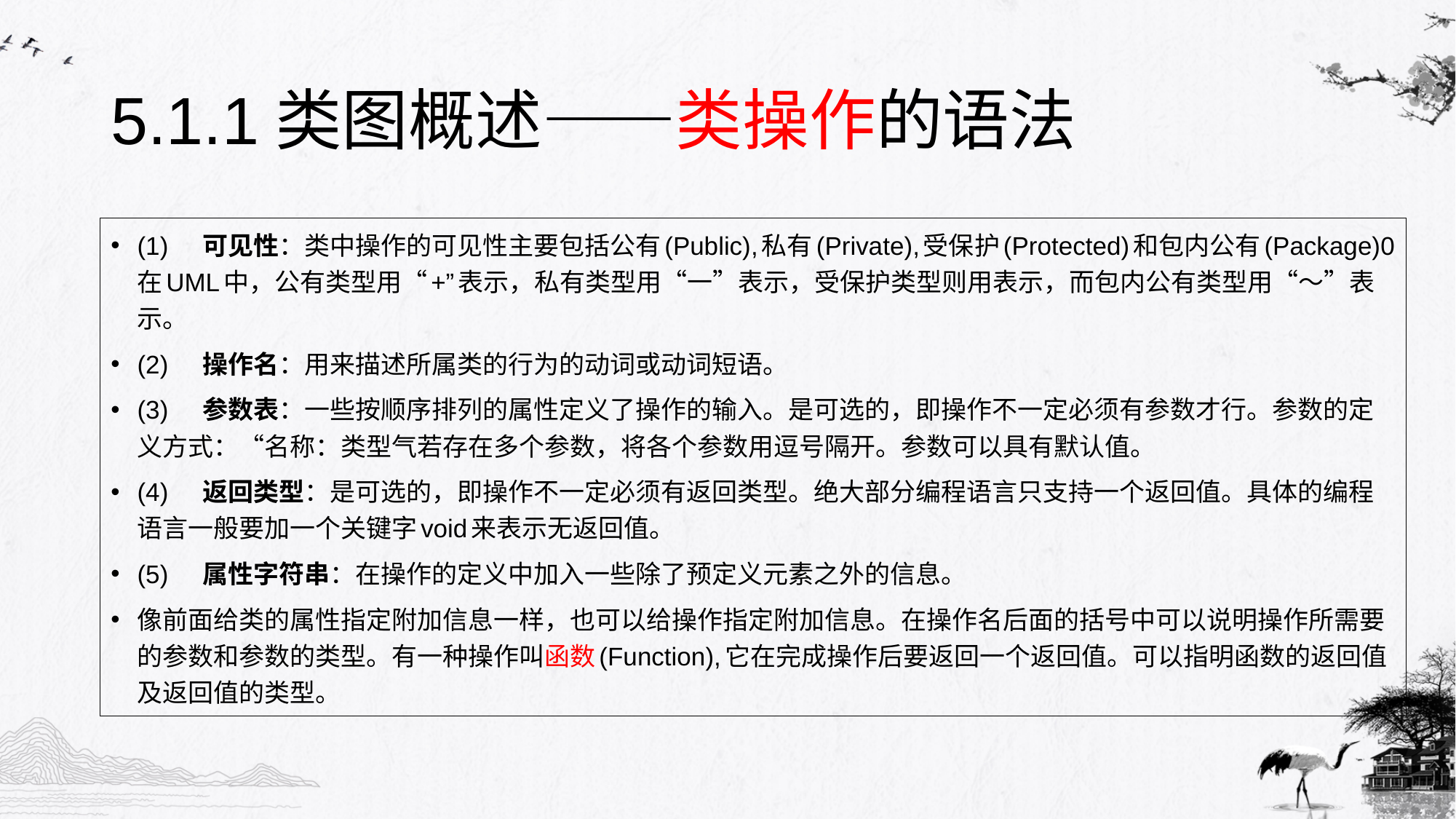

# 5.1.1类图概述——类操作的语法
(1)	可见性：类中操作的可见性主要包括公有(Public),私有(Private),受保护(Protected)和包内公有(Package)0在UML中，公有类型用“+”表示，私有类型用“一”表示，受保护类型则用表示，而包内公有类型用“〜”表示。
(2)	操作名：用来描述所属类的行为的动词或动词短语。
(3)	参数表：一些按顺序排列的属性定义了操作的输入。是可选的，即操作不一定必须有参数才行。参数的定义方式：“名称：类型气若存在多个参数，将各个参数用逗号隔开。参数可以具有默认值。
(4)	返回类型：是可选的，即操作不一定必须有返回类型。绝大部分编程语言只支持一个返回值。具体的编程语言一般要加一个关键字void来表示无返回值。
(5)	属性字符串：在操作的定义中加入一些除了预定义元素之外的信息。
像前面给类的属性指定附加信息一样，也可以给操作指定附加信息。在操作名后面的括号中可以说明操作所需要的参数和参数的类型。有一种操作叫函数(Function),它在完成操作后要返回一个返回值。可以指明函数的返回值及返回值的类型。